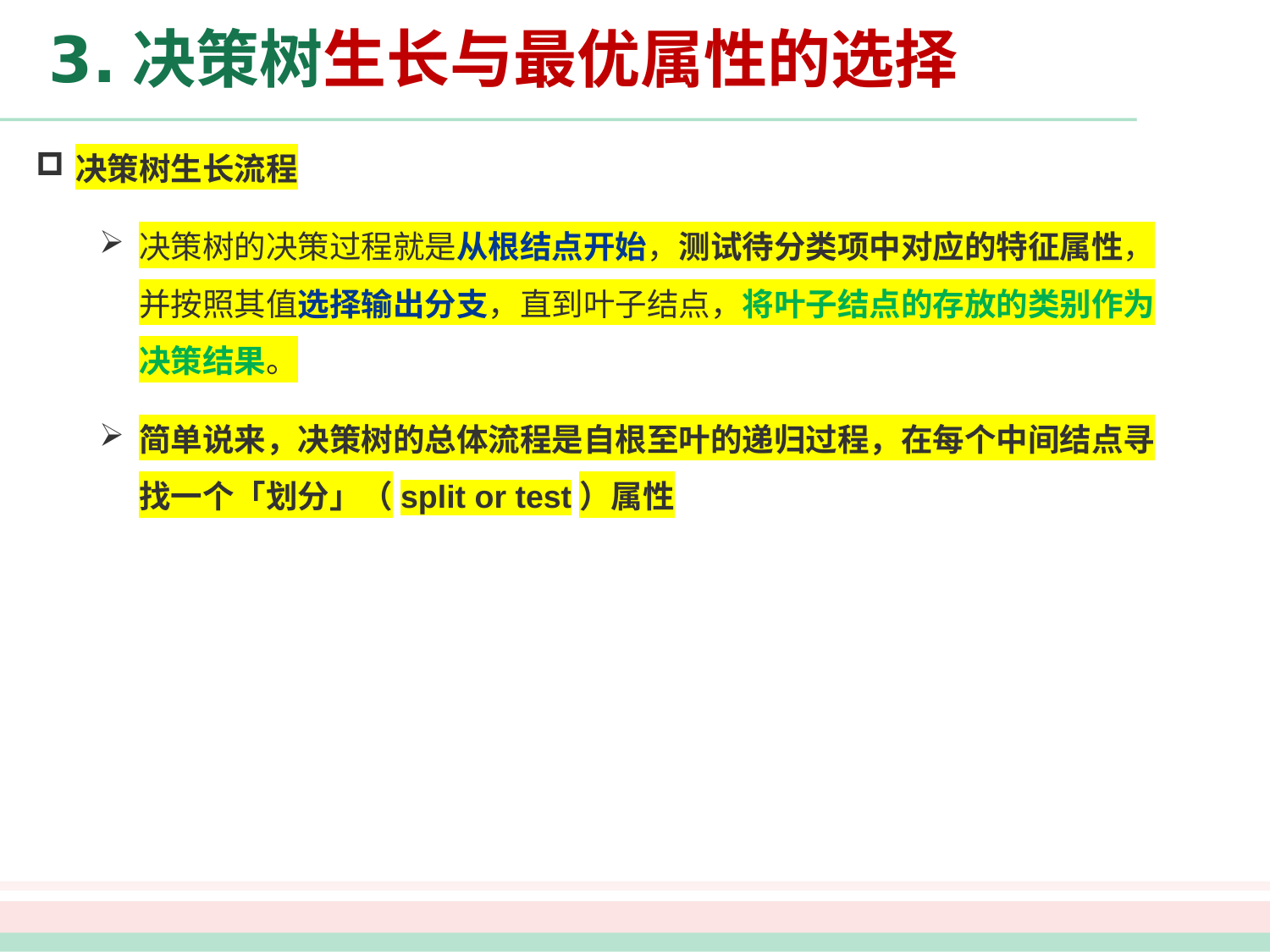

# 3.决策树生长与最优属性的选择
决策树生长流程
决策树的决策过程就是从根结点开始，测试待分类项中对应的特征属性，并按照其值选择输出分支，直到叶子结点，将叶子结点的存放的类别作为决策结果。
简单说来，决策树的总体流程是自根至叶的递归过程，在每个中间结点寻找一个「划分」（split or test）属性